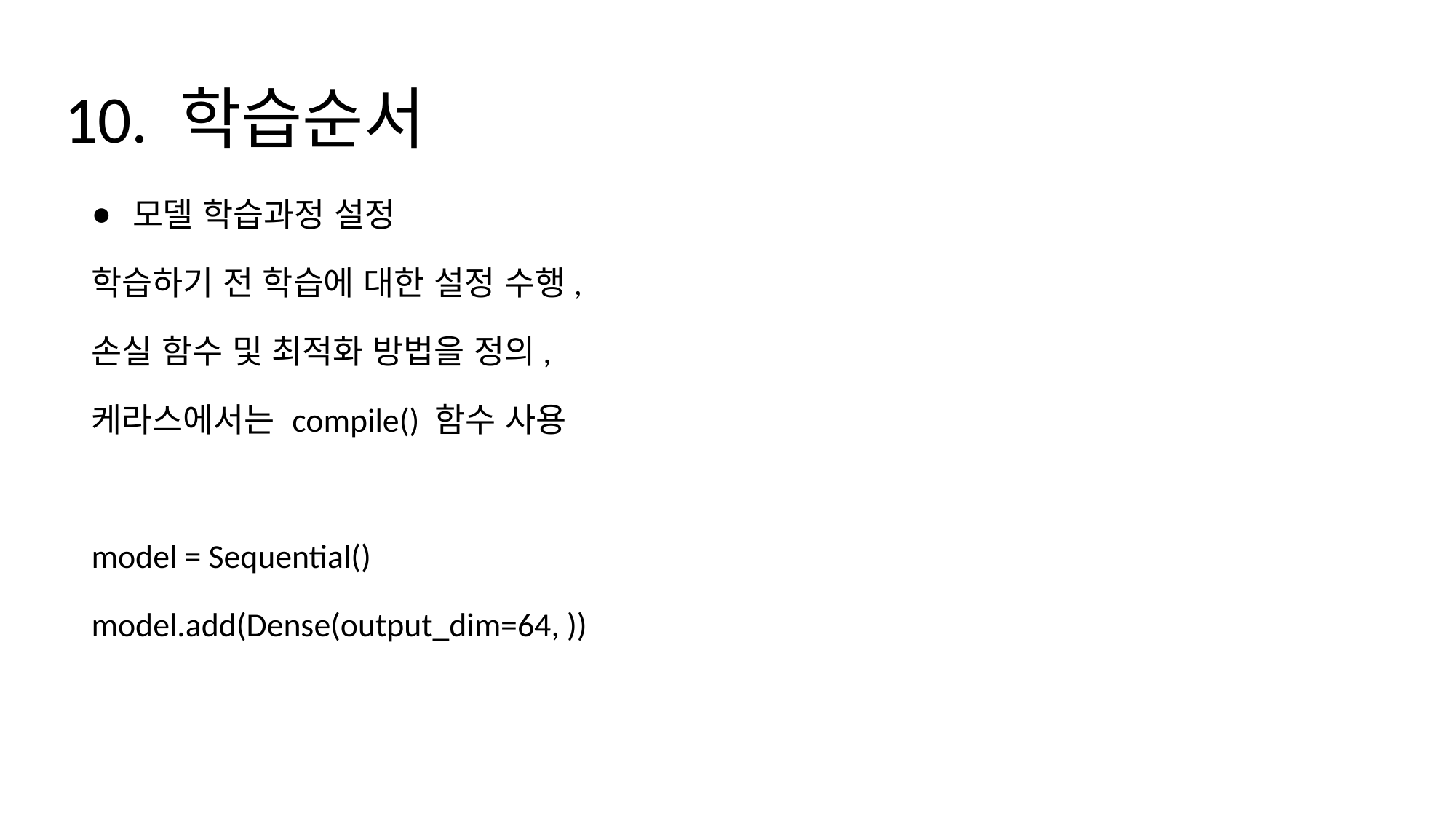

# 10. 학습순서
모델 학습과정 설정
학습하기 전 학습에 대한 설정 수행,
손실 함수 및 최적화 방법을 정의,
케라스에서는 compile() 함수 사용

model = Sequential()
model.add(Dense(output_dim=64, ))